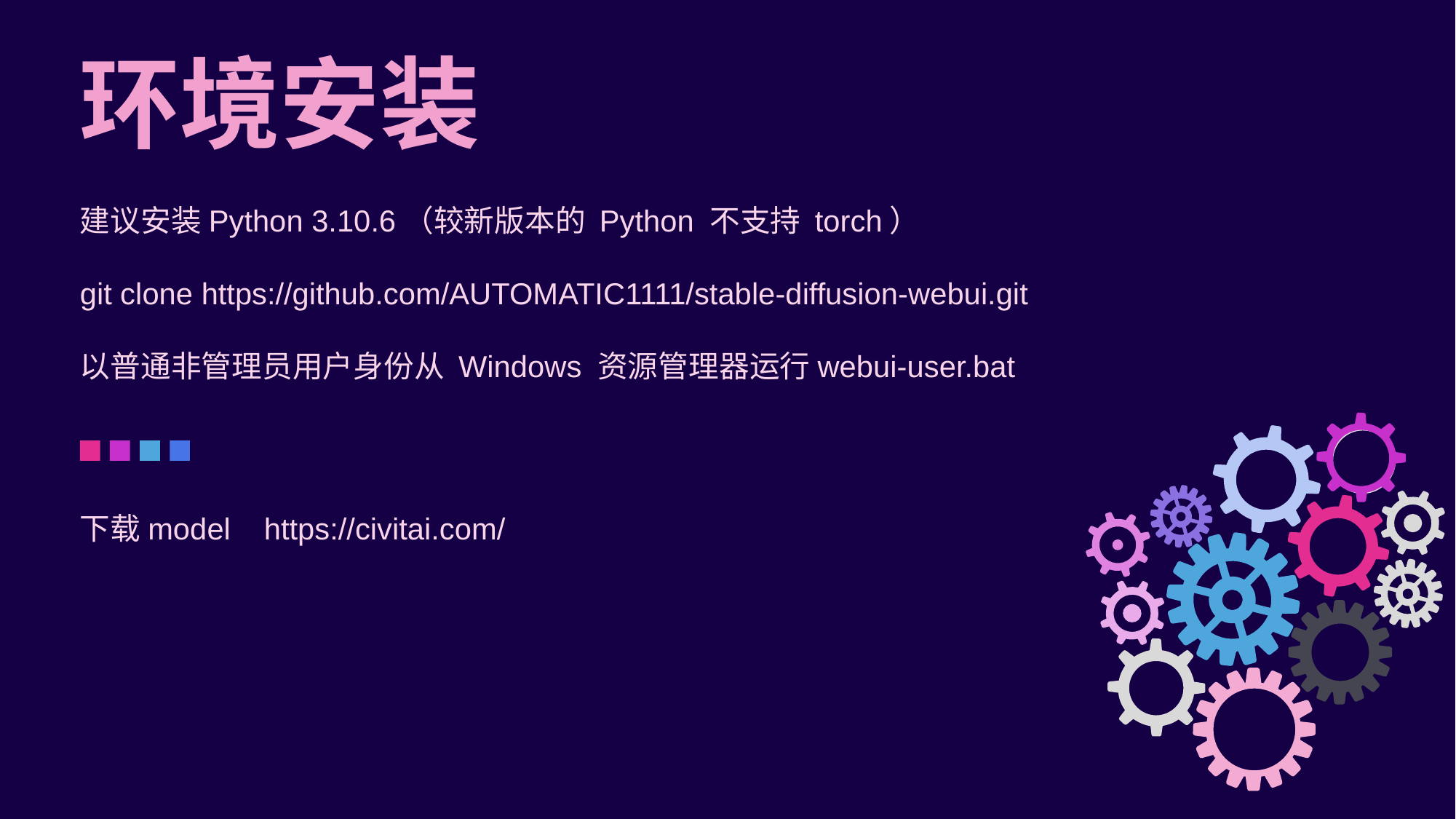

环境安装
建议安装Python 3.10.6（较新版本的 Python 不支持 torch）

git clone https://github.com/AUTOMATIC1111/stable-diffusion-webui.git

以普通非管理员用户身份从 Windows 资源管理器运行webui-user.bat

下载model    https://civitai.com/